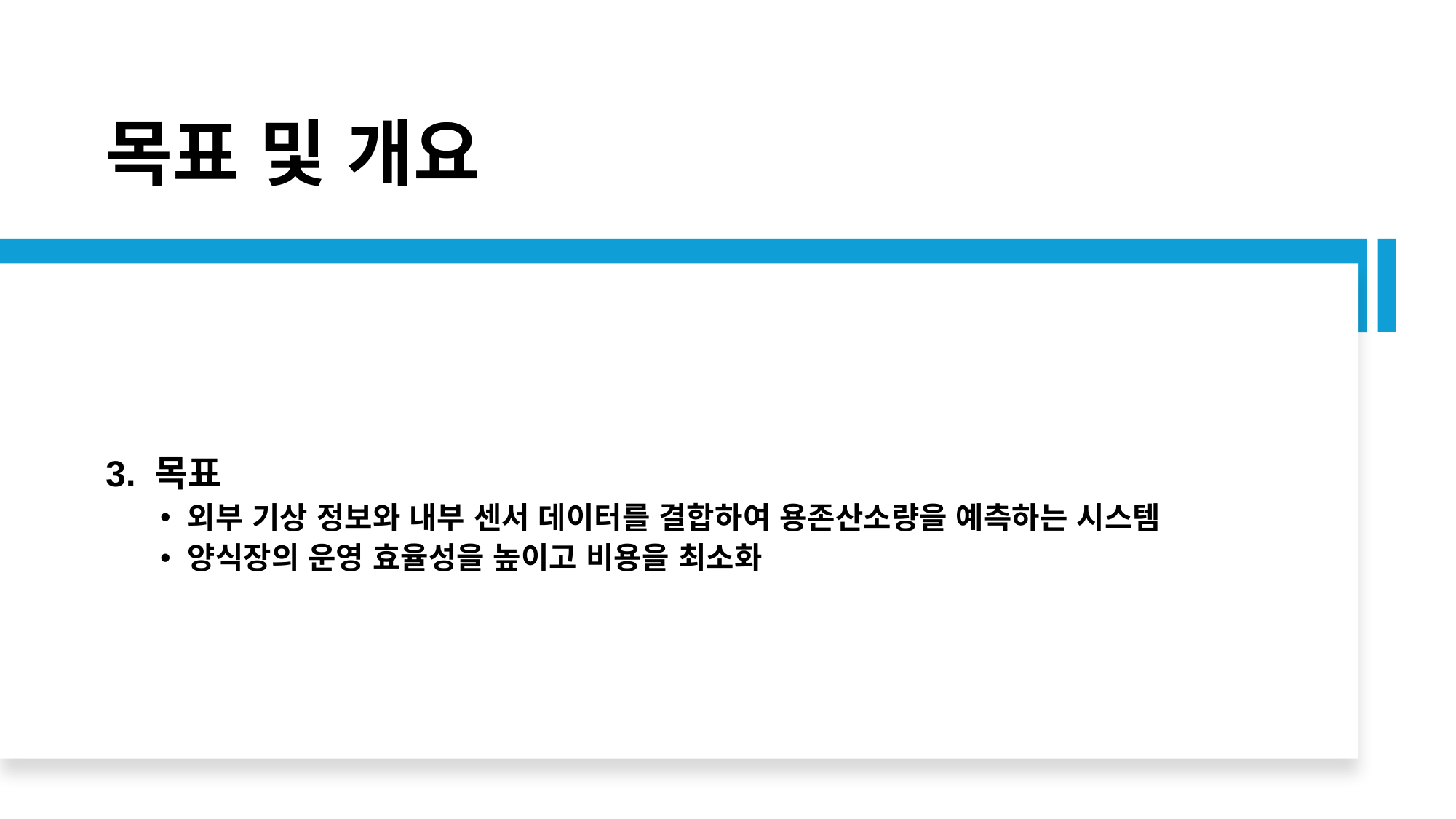

목표 및 개요

3. 목표
외부 기상 정보와 내부 센서 데이터를 결합하여 용존산소량을 예측하는 시스템
양식장의 운영 효율성을 높이고 비용을 최소화